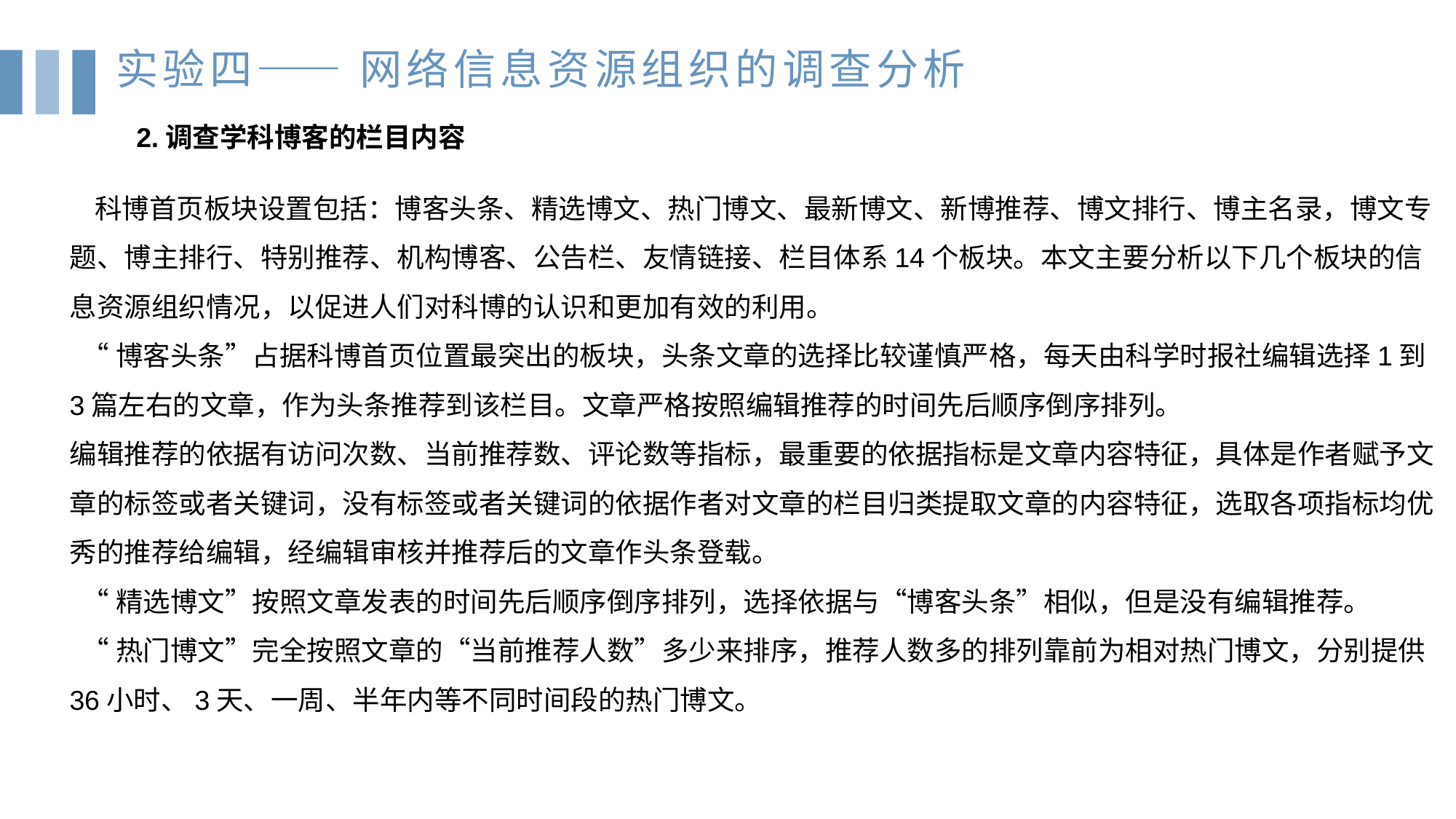

实验四—— 网络信息资源组织的调查分析

2.调查学科博客的栏目内容

   科博首页板块设置包括：博客头条、精选博文、热门博文、最新博文、新博推荐、博文排行、博主名录，博文专题、博主排行、特别推荐、机构博客、公告栏、友情链接、栏目体系14个板块。本文主要分析以下几个板块的信息资源组织情况，以促进人们对科博的认识和更加有效的利用。
  “博客头条”占据科博首页位置最突出的板块，头条文章的选择比较谨慎严格，每天由科学时报社编辑选择1到3篇左右的文章，作为头条推荐到该栏目。文章严格按照编辑推荐的时间先后顺序倒序排列。
编辑推荐的依据有访问次数、当前推荐数、评论数等指标，最重要的依据指标是文章内容特征，具体是作者赋予文章的标签或者关键词，没有标签或者关键词的依据作者对文章的栏目归类提取文章的内容特征，选取各项指标均优秀的推荐给编辑，经编辑审核并推荐后的文章作头条登载。
  “精选博文”按照文章发表的时间先后顺序倒序排列，选择依据与“博客头条”相似，但是没有编辑推荐。
  “热门博文”完全按照文章的“当前推荐人数”多少来排序，推荐人数多的排列靠前为相对热门博文，分别提供36小时、3天、一周、半年内等不同时间段的热门博文。